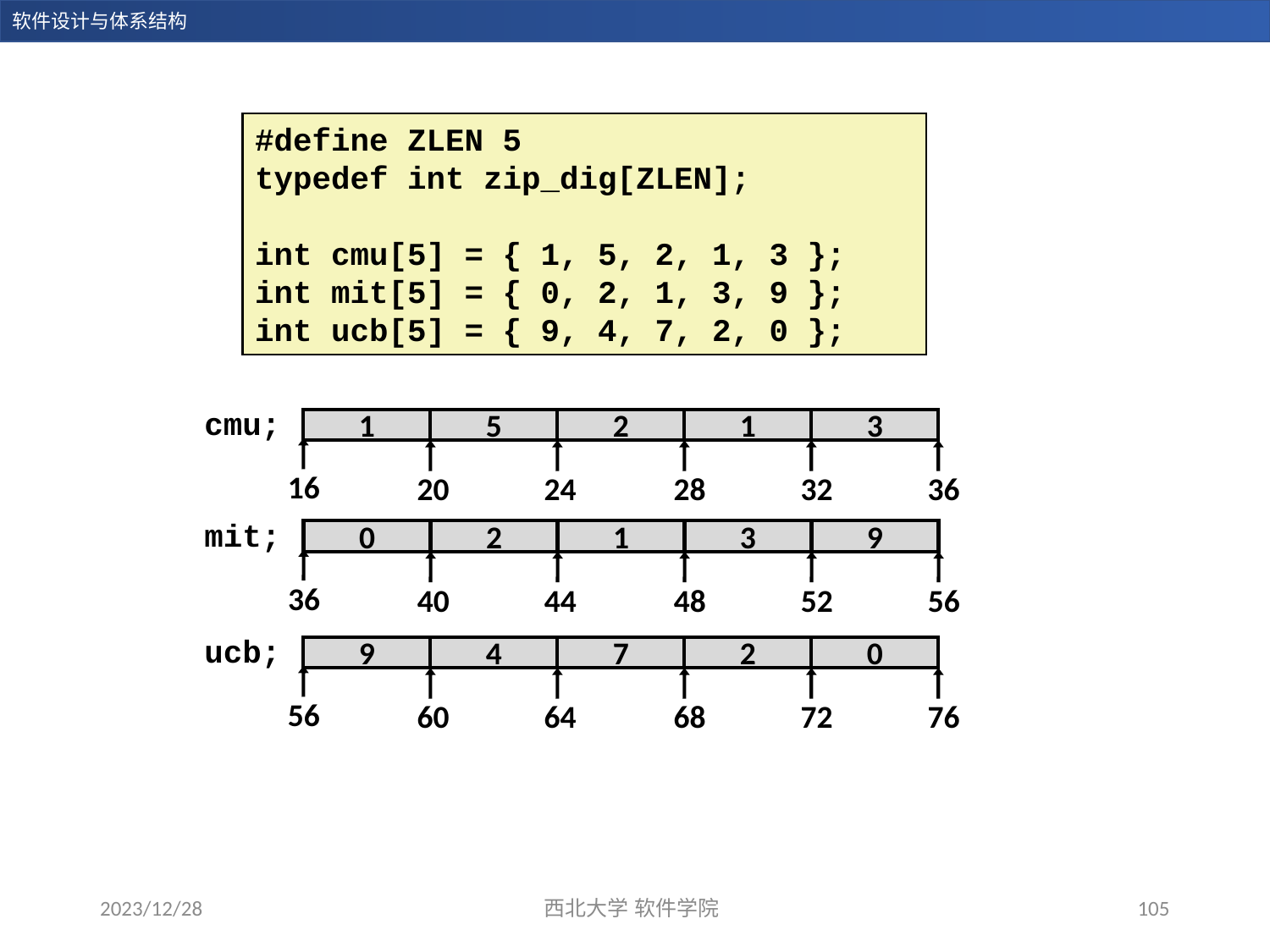

#define ZLEN 5
typedef int zip_dig[ZLEN];

int cmu[5] = { 1, 5, 2, 1, 3 };
int mit[5] = { 0, 2, 1, 3, 9 };
int ucb[5] = { 9, 4, 7, 2, 0 };
cmu;
1
5
2
1
3

16
20
24
28
32
36
mit;
0
2
1
3
9

36
40
44
48
52
56
ucb;
9
4
7
2
0

56
60
64
68
72
76
2023/12/28
西北大学 软件学院
105